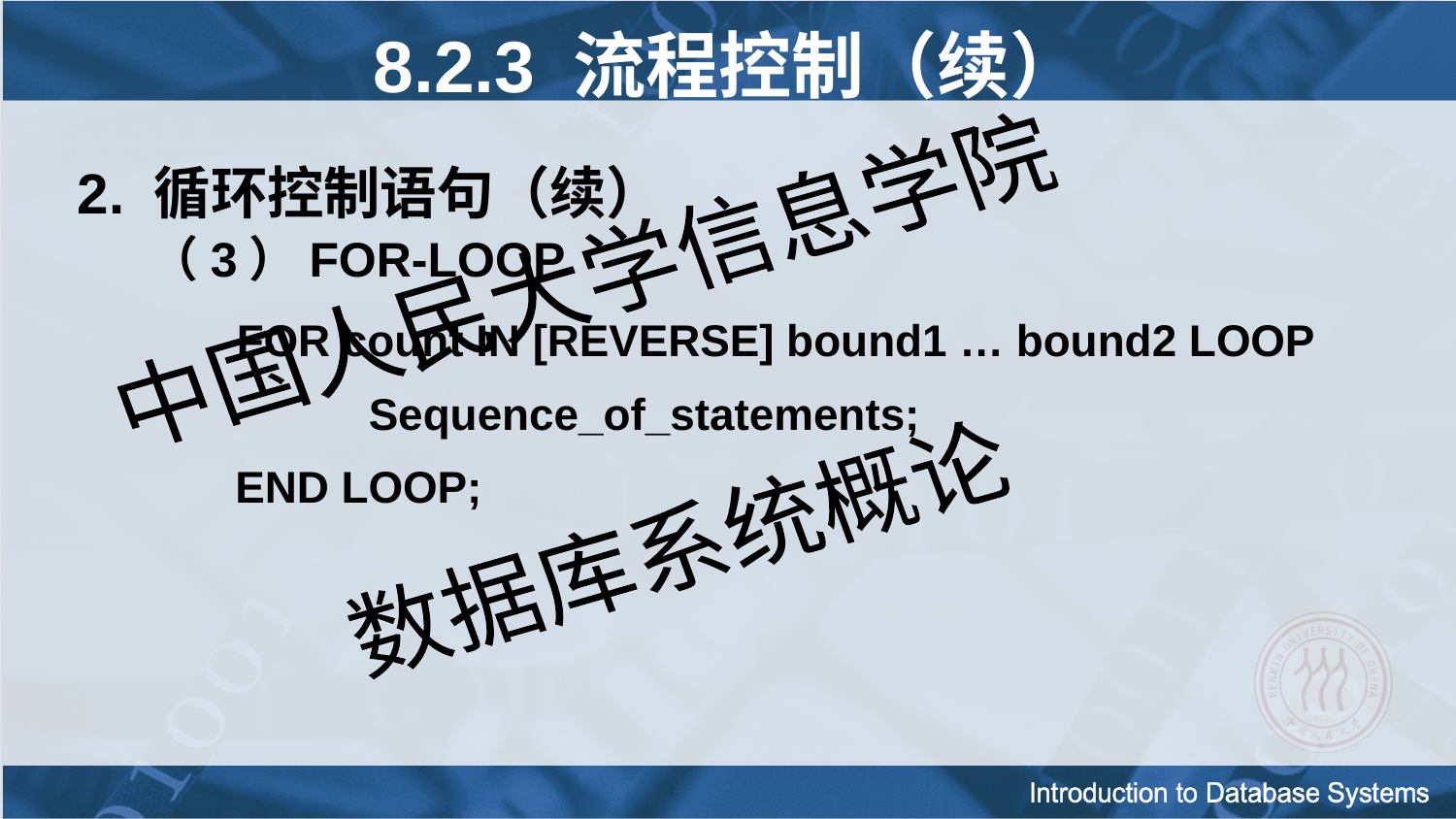

# 8.2.3 流程控制（续）
2. 循环控制语句（续）
（3）FOR-LOOP
    	 FOR count IN [REVERSE] bound1 … bound2 LOOP
 	    	Sequence_of_statements;
	 END LOOP;